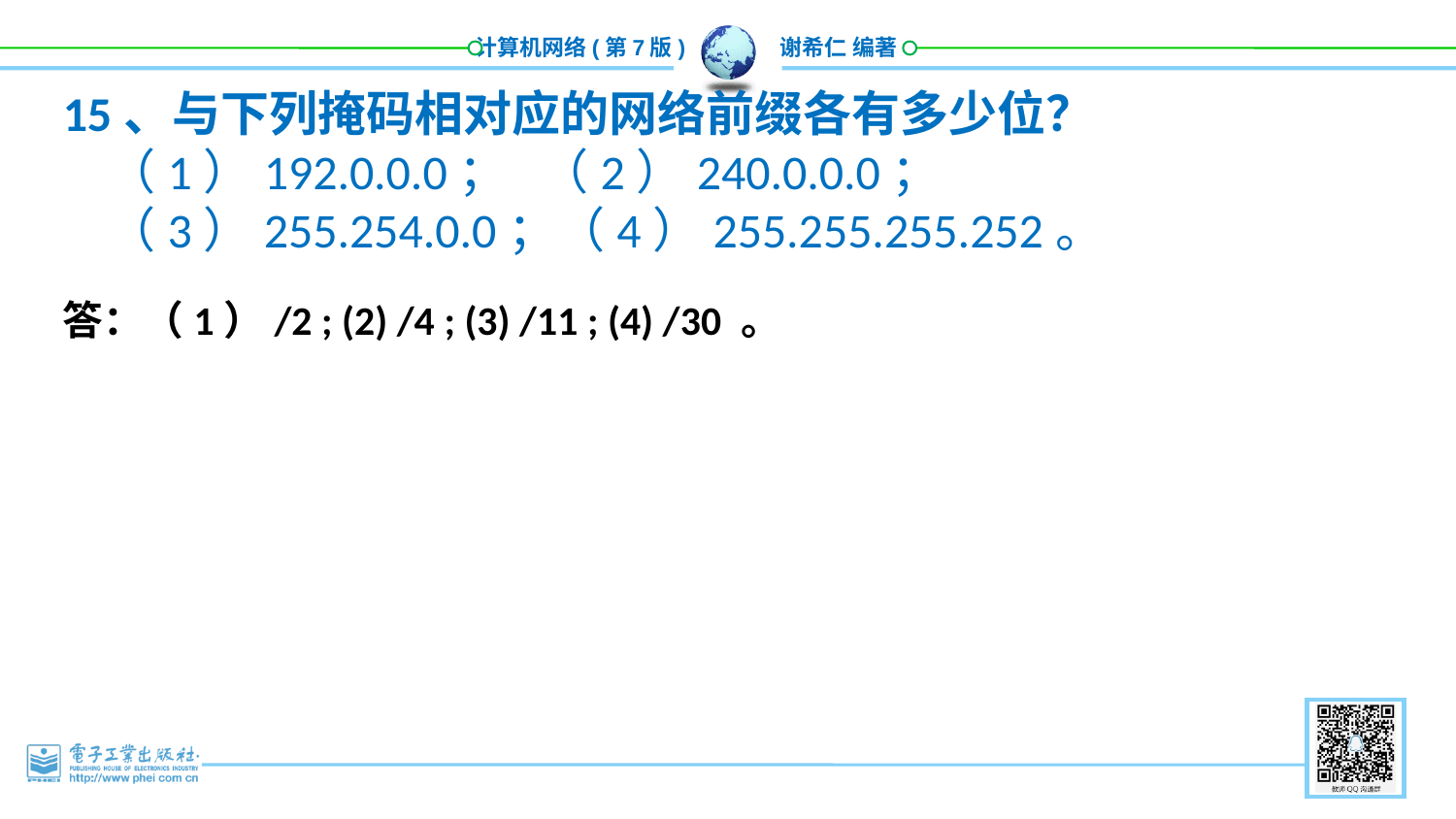

15、与下列掩码相对应的网络前缀各有多少位？
   （1）192.0.0.0；   （2）240.0.0.0；
   （3）255.254.0.0；（4）255.255.255.252。
答：（1）/2 ; (2) /4 ; (3) /11 ; (4) /30 。